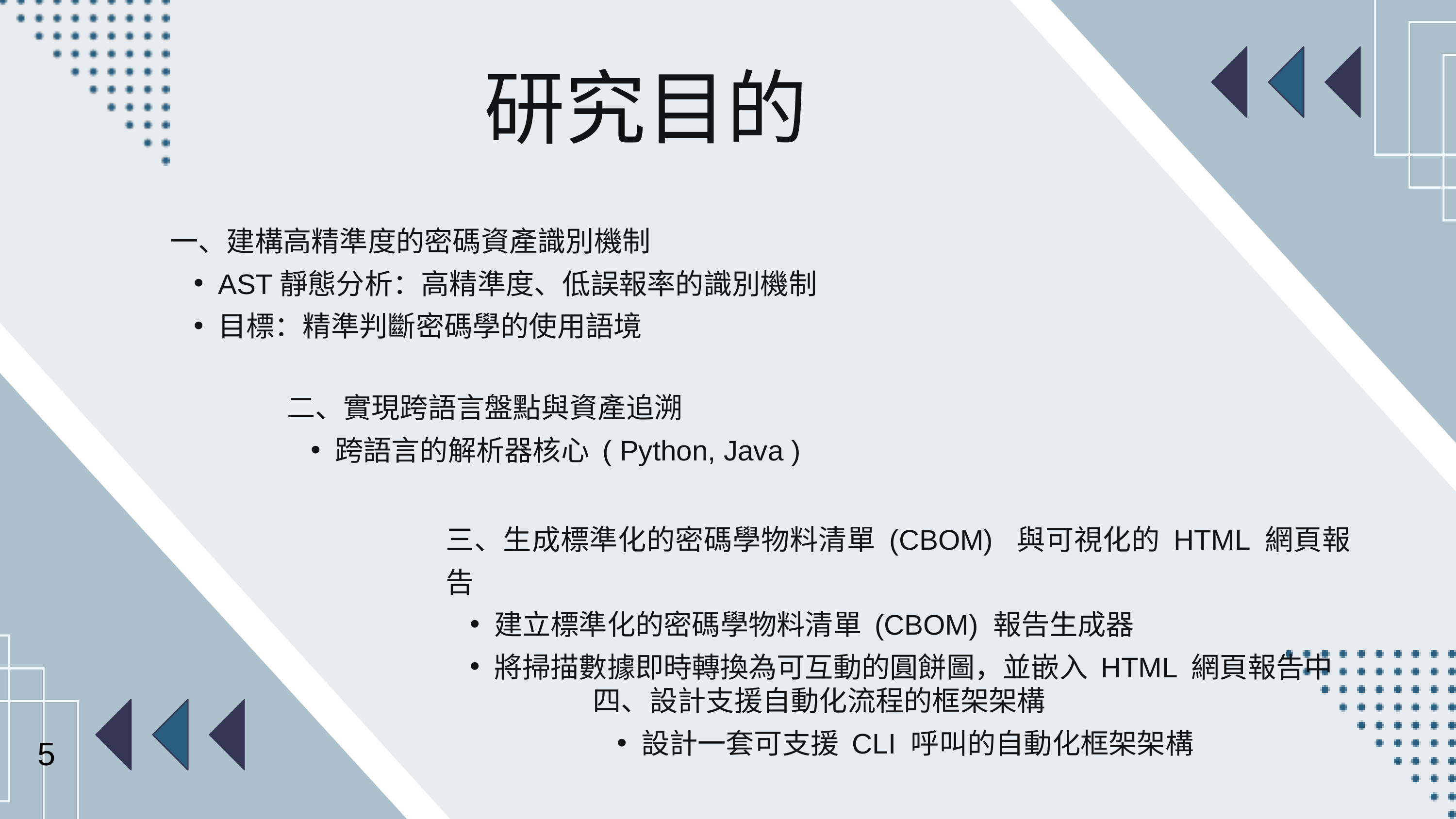

研究目的
一、建構高精準度的密碼資產識別機制
AST靜態分析：高精準度、低誤報率的識別機制
目標：精準判斷密碼學的使用語境
二、實現跨語言盤點與資產追溯
跨語言的解析器核心 ( Python, Java )

三、生成標準化的密碼學物料清單 (CBOM)  與可視化的 HTML 網頁報告
建立標準化的密碼學物料清單 (CBOM) 報告生成器
將掃描數據即時轉換為可互動的圓餅圖，並嵌入 HTML 網頁報告中

四、設計支援自動化流程的框架架構
設計一套可支援 CLI 呼叫的自動化框架架構

5